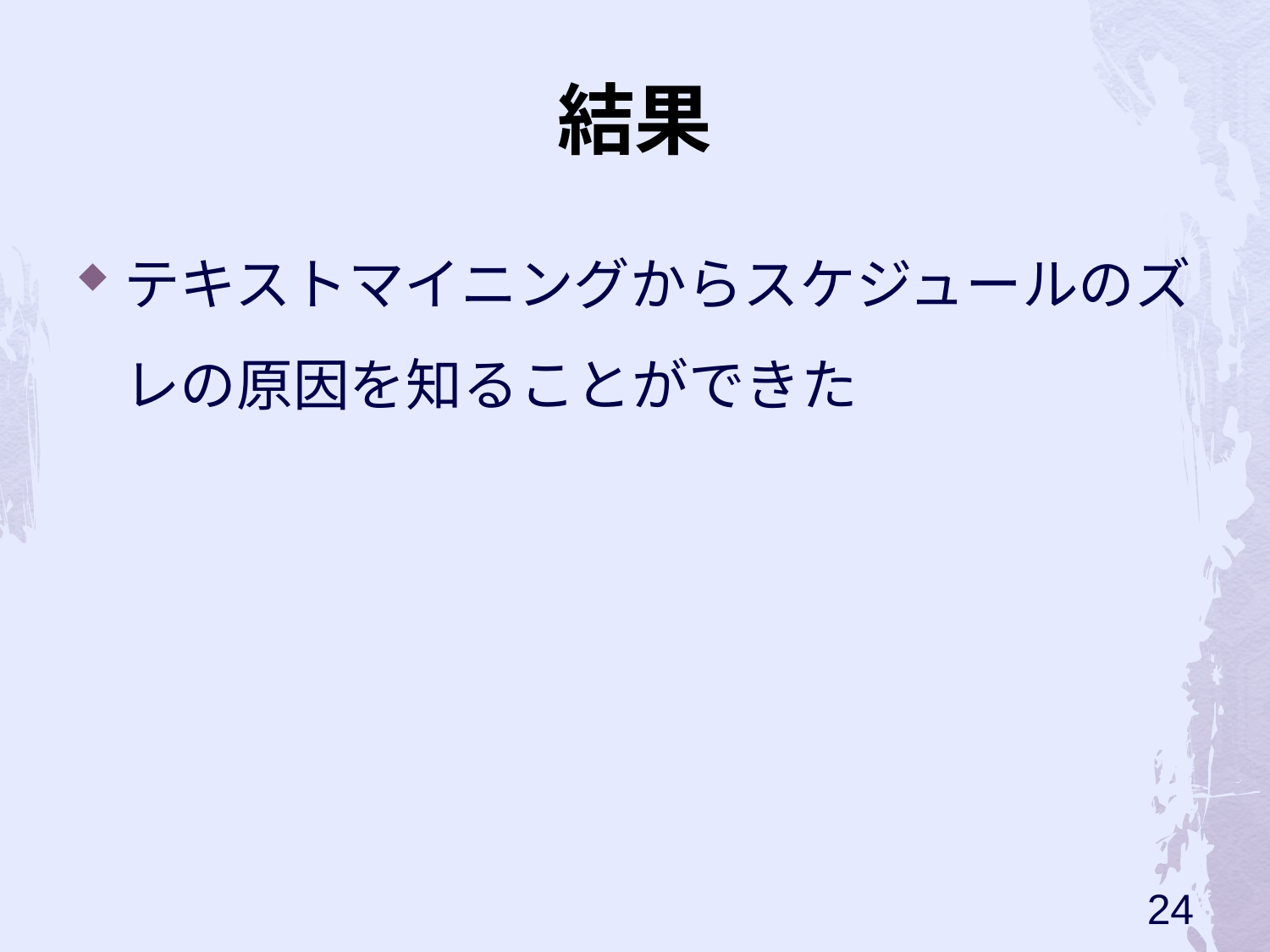

# 結果
テキストマイニングからスケジュールのズレの原因を知ることができた

24